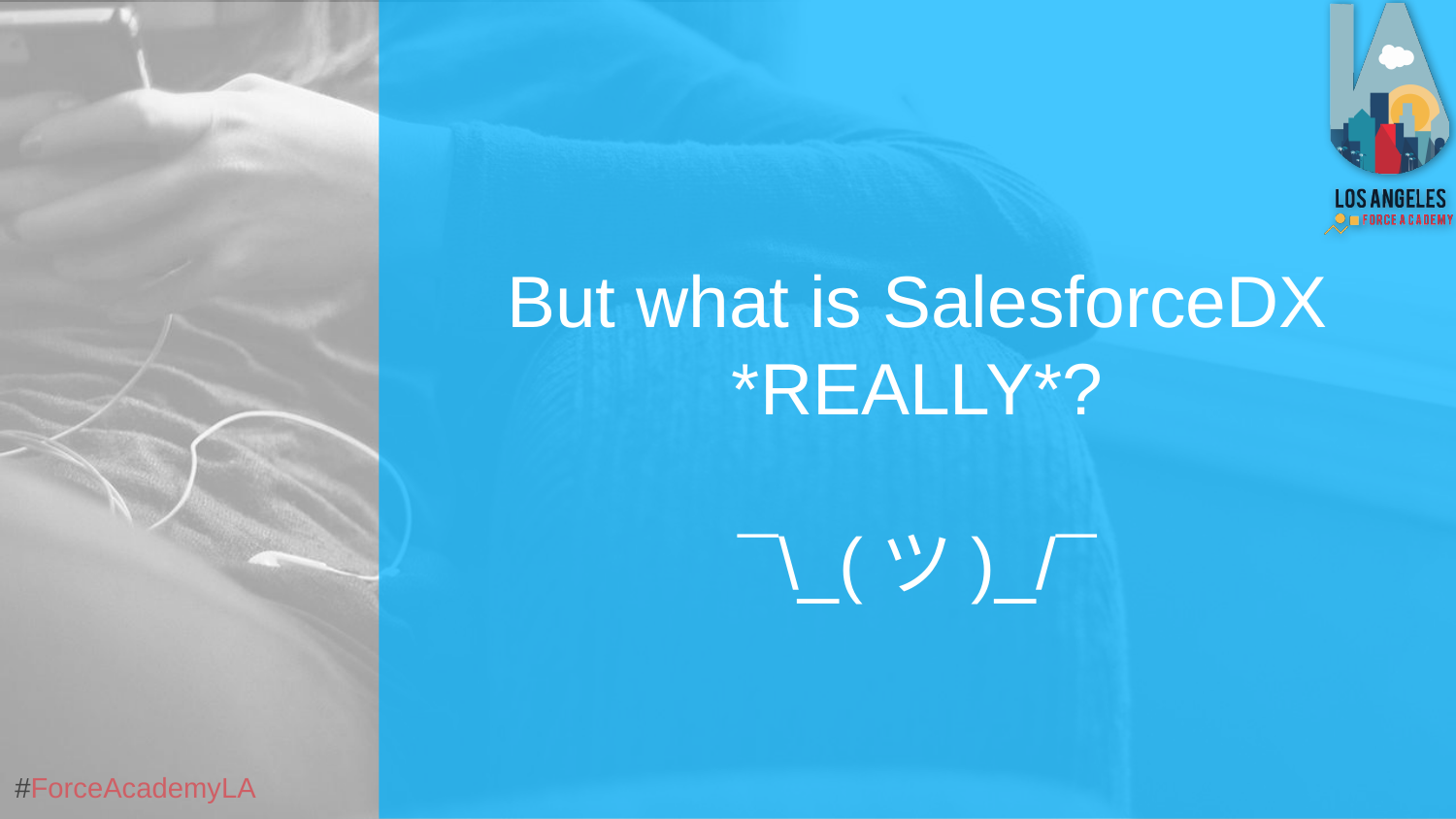

#
But what is SalesforceDX *REALLY*?
¯\_(ツ)_/¯